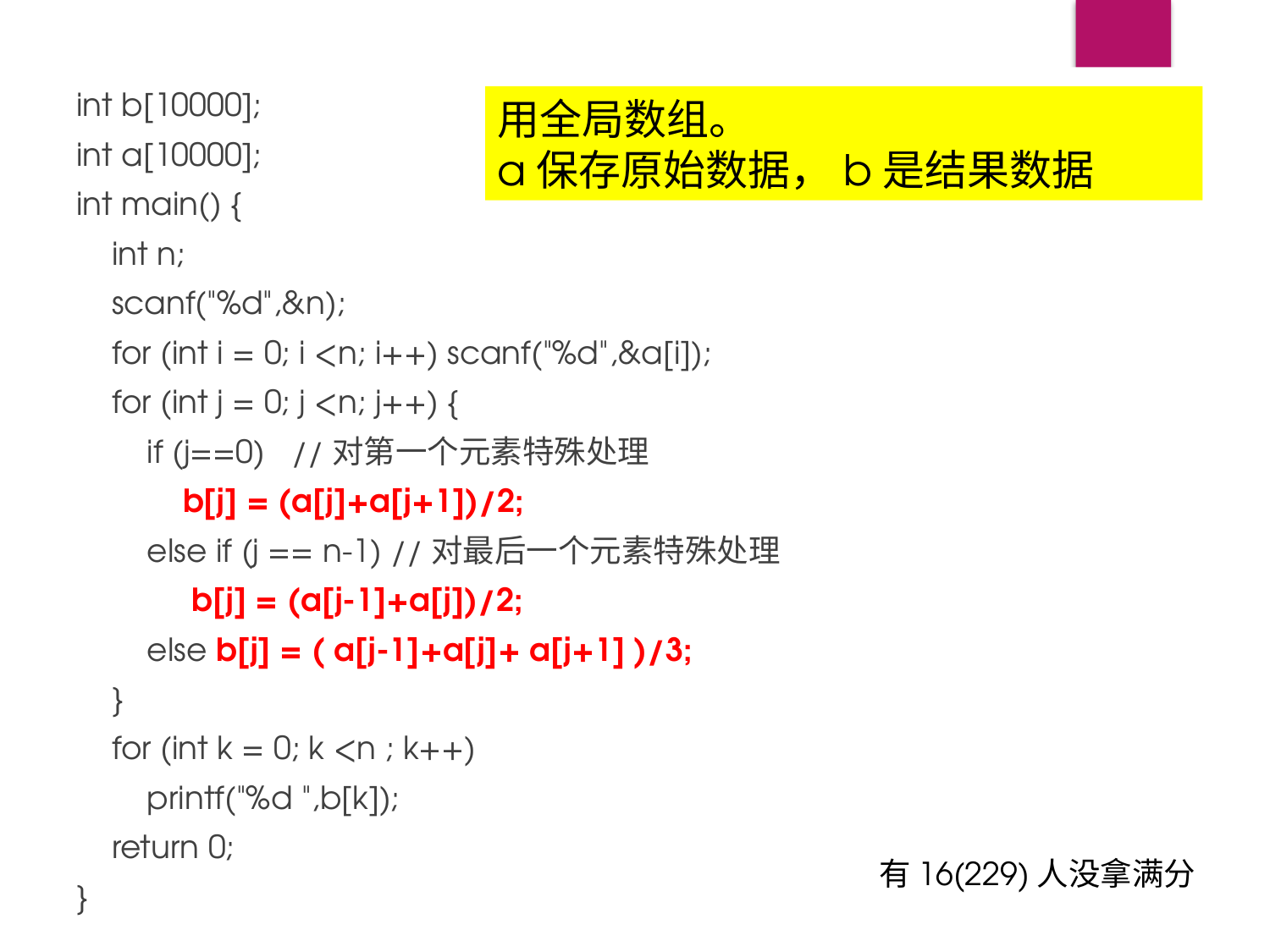

int b[10000];
int a[10000];
int main() {
    int n;
    scanf("%d",&n);
    for (int i = 0; i <n; i++) scanf("%d",&a[i]);
    for (int j = 0; j <n; j++) {
        if (j==0)   //对第一个元素特殊处理
            b[j] = (a[j]+a[j+1])/2;
        else if (j == n-1) //对最后一个元素特殊处理
             b[j] = (a[j-1]+a[j])/2;
        else b[j] = ( a[j-1]+a[j]+ a[j+1] )/3;
    }
    for (int k = 0; k <n ; k++)
        printf("%d ",b[k]);
    return 0;
}
用全局数组。
a保存原始数据，b是结果数据
有16(229)人没拿满分